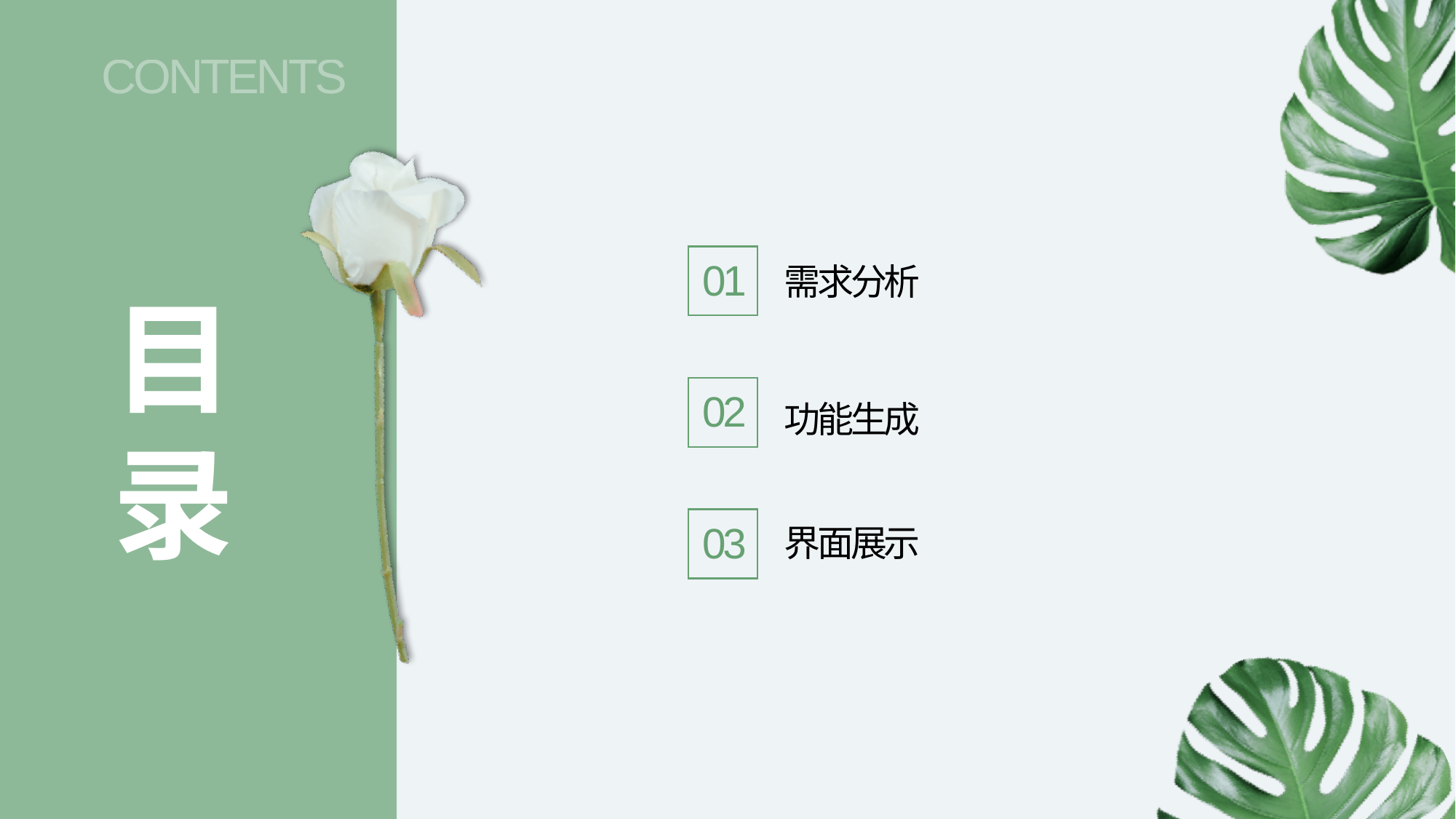

CONTENTS
01

需求分析
目录
02

功能生成
03

界面展示